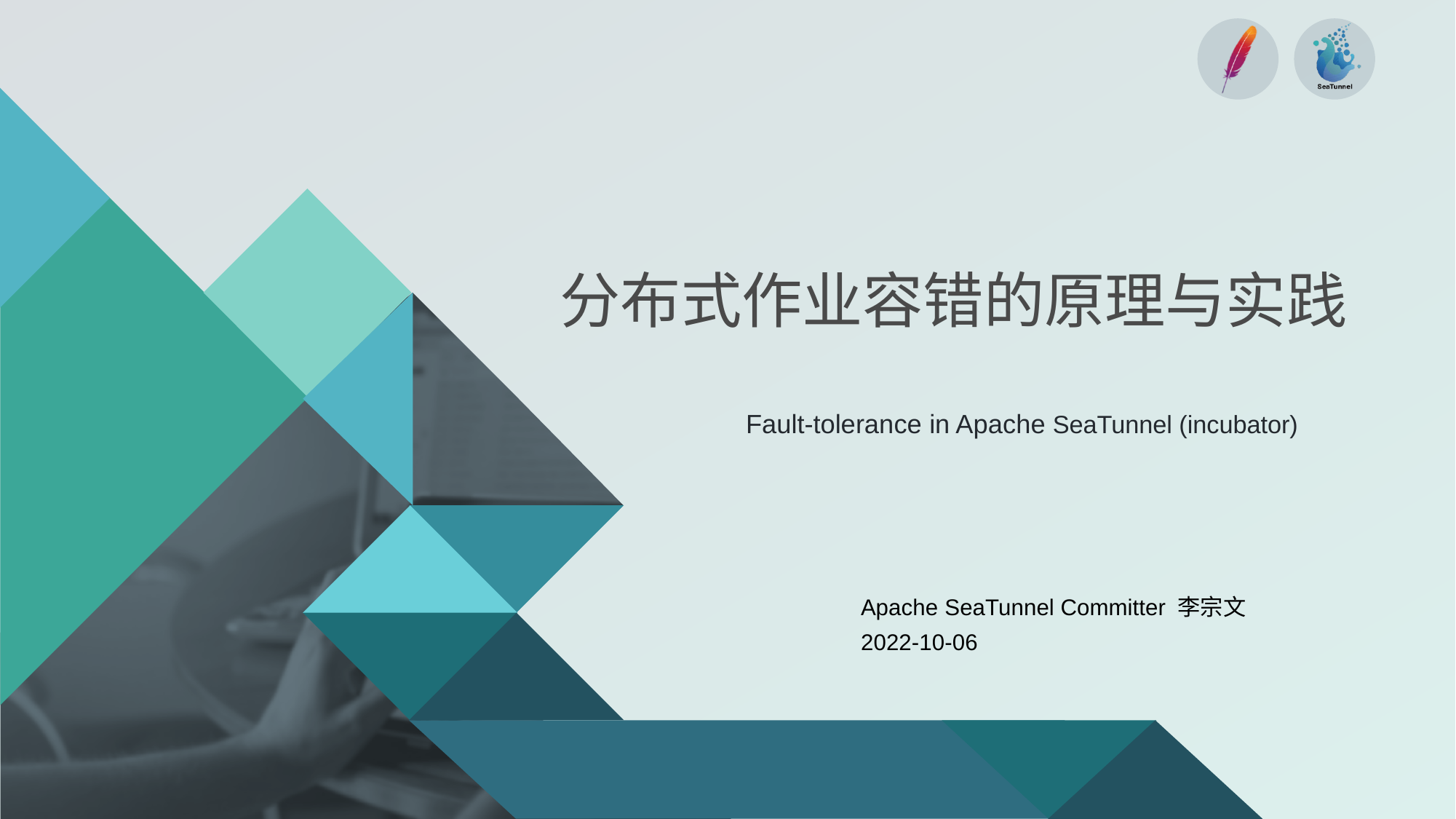

# 分布式作业容错的原理与实践
 Fault-tolerance in Apache SeaTunnel (incubator)
Apache SeaTunnel Committer 李宗文
2022-10-06